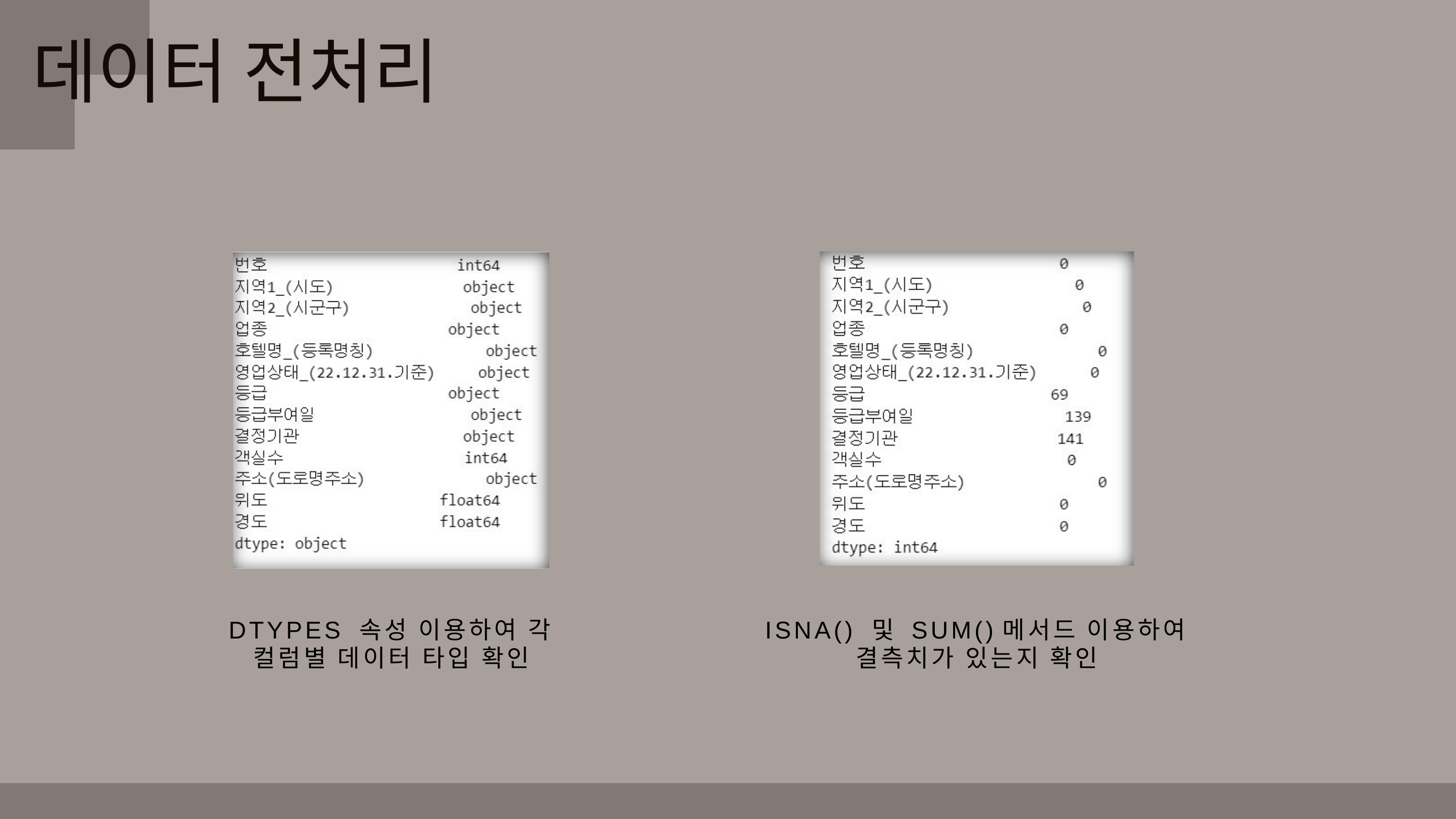

데이터 전처리

DTYPES 속성 이용하여 각 컬럼별 데이터 타입 확인
ISNA() 및 SUM()메서드 이용하여 결측치가 있는지 확인